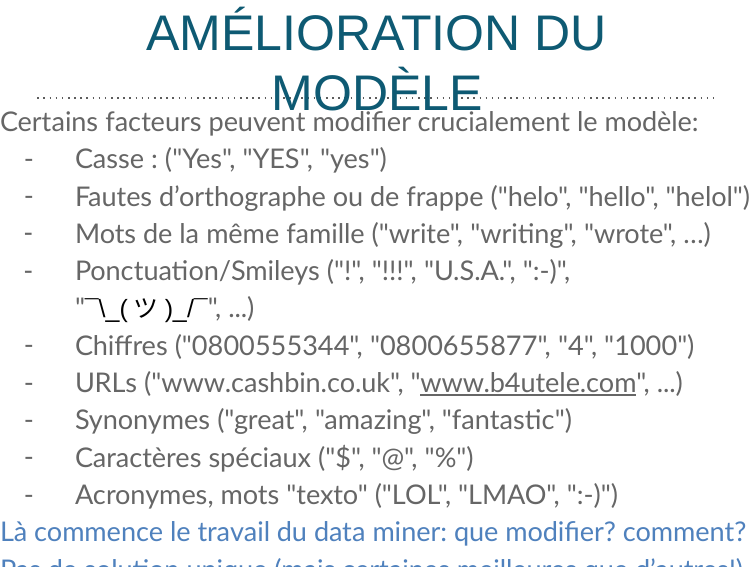

# AMÉLIORATION DU MODÈLE
Amélioration du modèle

Certains facteurs peuvent modifier crucialement le modèle:
Casse : ("Yes", "YES", "yes")
Fautes d’orthographe ou de frappe ("helo", "hello", "helol")
Mots de la même famille ("write", "writing", "wrote", …)
Ponctuation/Smileys ("!", "!!!", "U.S.A.", ":-)", "¯\_(ツ)_/¯", ...)
Chiffres ("0800555344", "0800655877", "4", "1000")
URLs ("www.cashbin.co.uk", "www.b4utele.com", ...)
Synonymes ("great", "amazing", "fantastic")
Caractères spéciaux ("$", "@", "%")
Acronymes, mots "texto" ("LOL", "LMAO", ":-)")
Là commence le travail du data miner: que modifier? comment? Pas de solution unique (mais certaines meilleures que d’autres!).